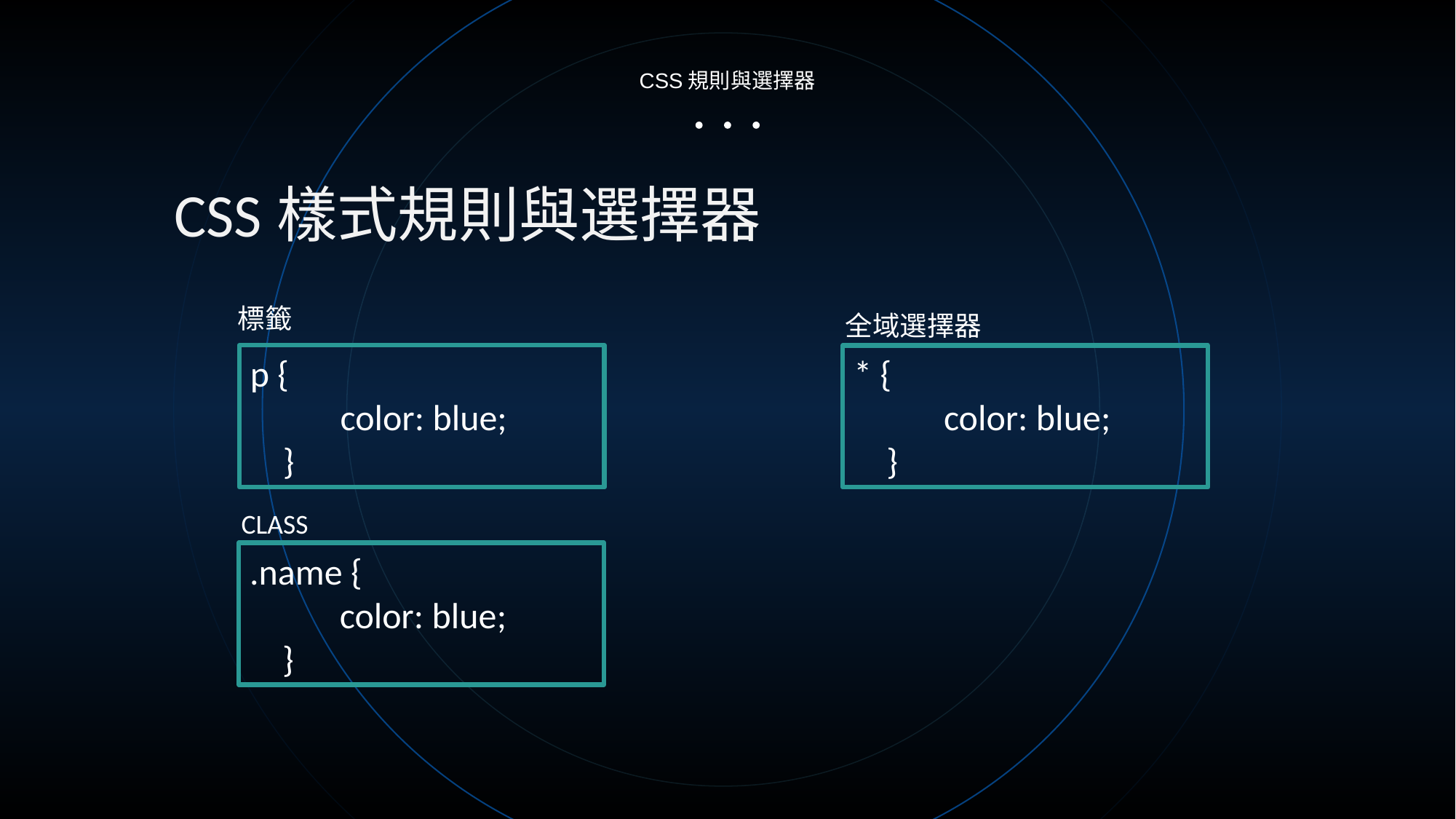

CSS規則與選擇器

CSS樣式規則與選擇器
標籤
全域選擇器
p {
           color: blue;
    }
* {
           color: blue;
    }
CLASS
.name {
           color: blue;
    }